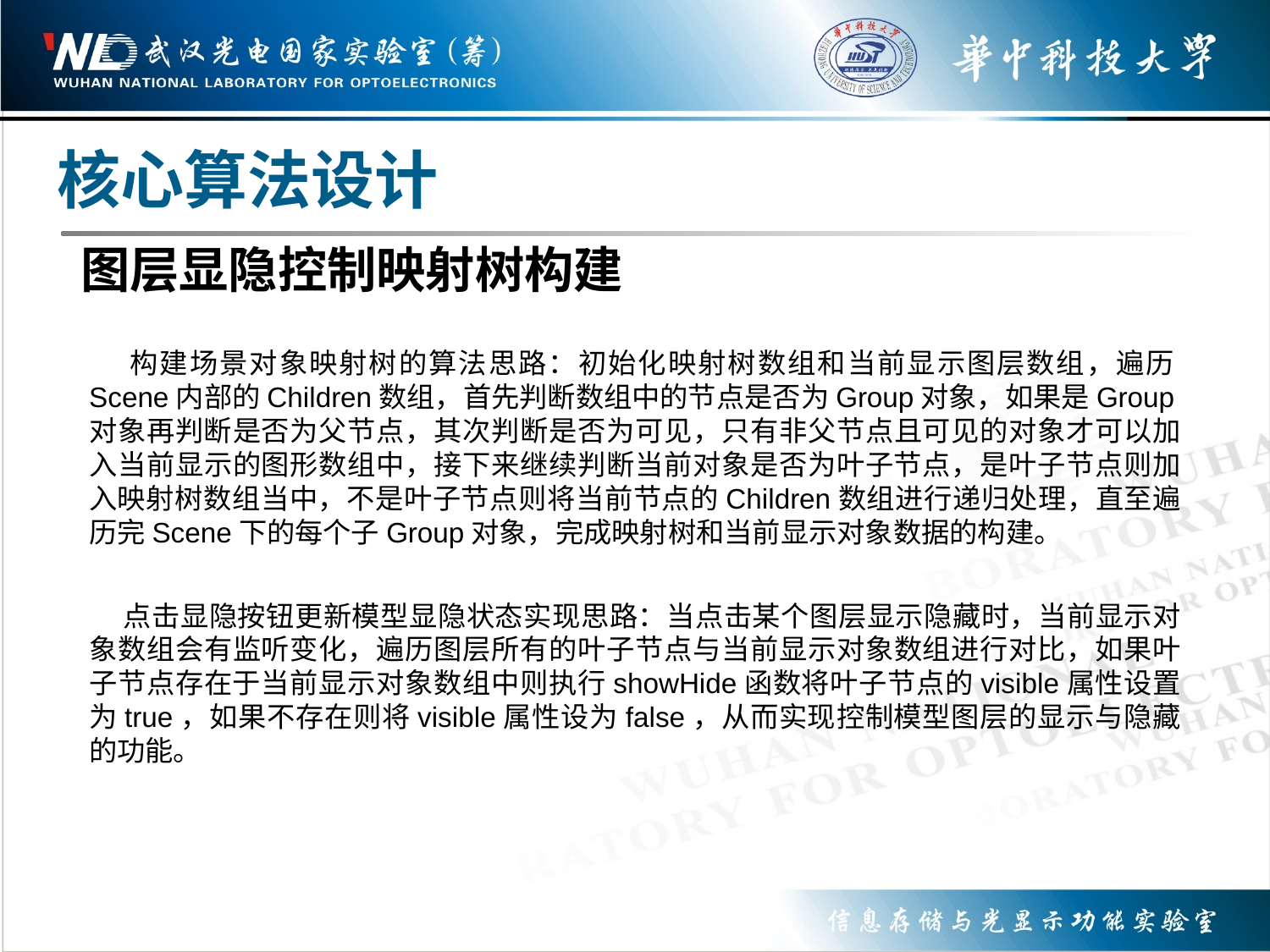

核心算法设计
图层显隐控制映射树构建

    构建场景对象映射树的算法思路：初始化映射树数组和当前显示图层数组，遍历Scene内部的Children数组，首先判断数组中的节点是否为Group对象，如果是Group对象再判断是否为父节点，其次判断是否为可见，只有非父节点且可见的对象才可以加入当前显示的图形数组中，接下来继续判断当前对象是否为叶子节点，是叶子节点则加入映射树数组当中，不是叶子节点则将当前节点的Children数组进行递归处理，直至遍历完Scene下的每个子Group对象，完成映射树和当前显示对象数据的构建。
    点击显隐按钮更新模型显隐状态实现思路：当点击某个图层显示隐藏时，当前显示对象数组会有监听变化，遍历图层所有的叶子节点与当前显示对象数组进行对比，如果叶子节点存在于当前显示对象数组中则执行showHide函数将叶子节点的visible属性设置为true，如果不存在则将visible属性设为false，从而实现控制模型图层的显示与隐藏的功能。